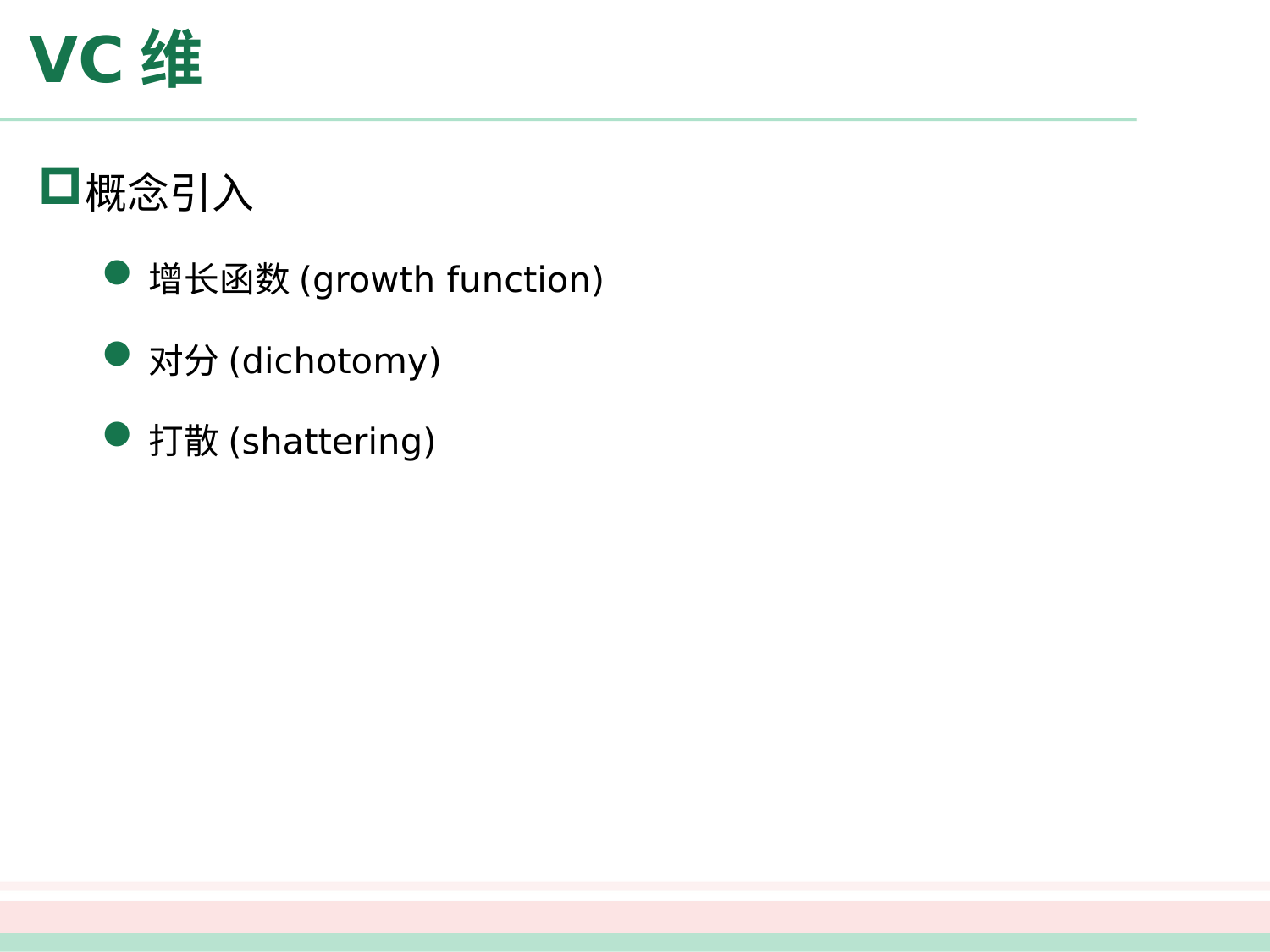

# VC维
概念引入
增长函数(growth function)
对分(dichotomy)
打散(shattering)